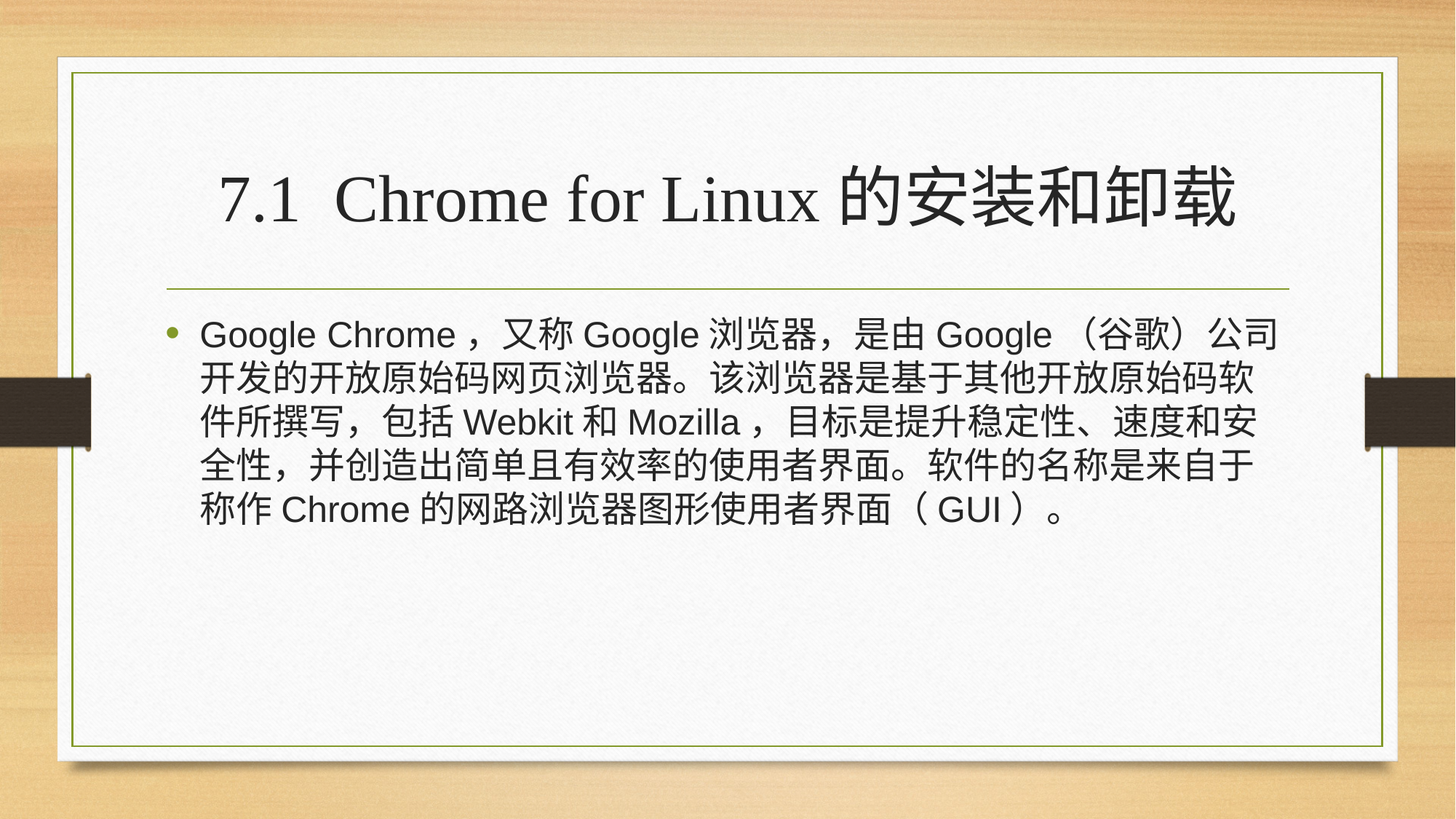

# 7.1  Chrome for Linux的安装和卸载
Google Chrome，又称Google浏览器，是由Google（谷歌）公司开发的开放原始码网页浏览器。该浏览器是基于其他开放原始码软件所撰写，包括Webkit和Mozilla，目标是提升稳定性、速度和安全性，并创造出简单且有效率的使用者界面。软件的名称是来自于称作Chrome的网路浏览器图形使用者界面（GUI）。